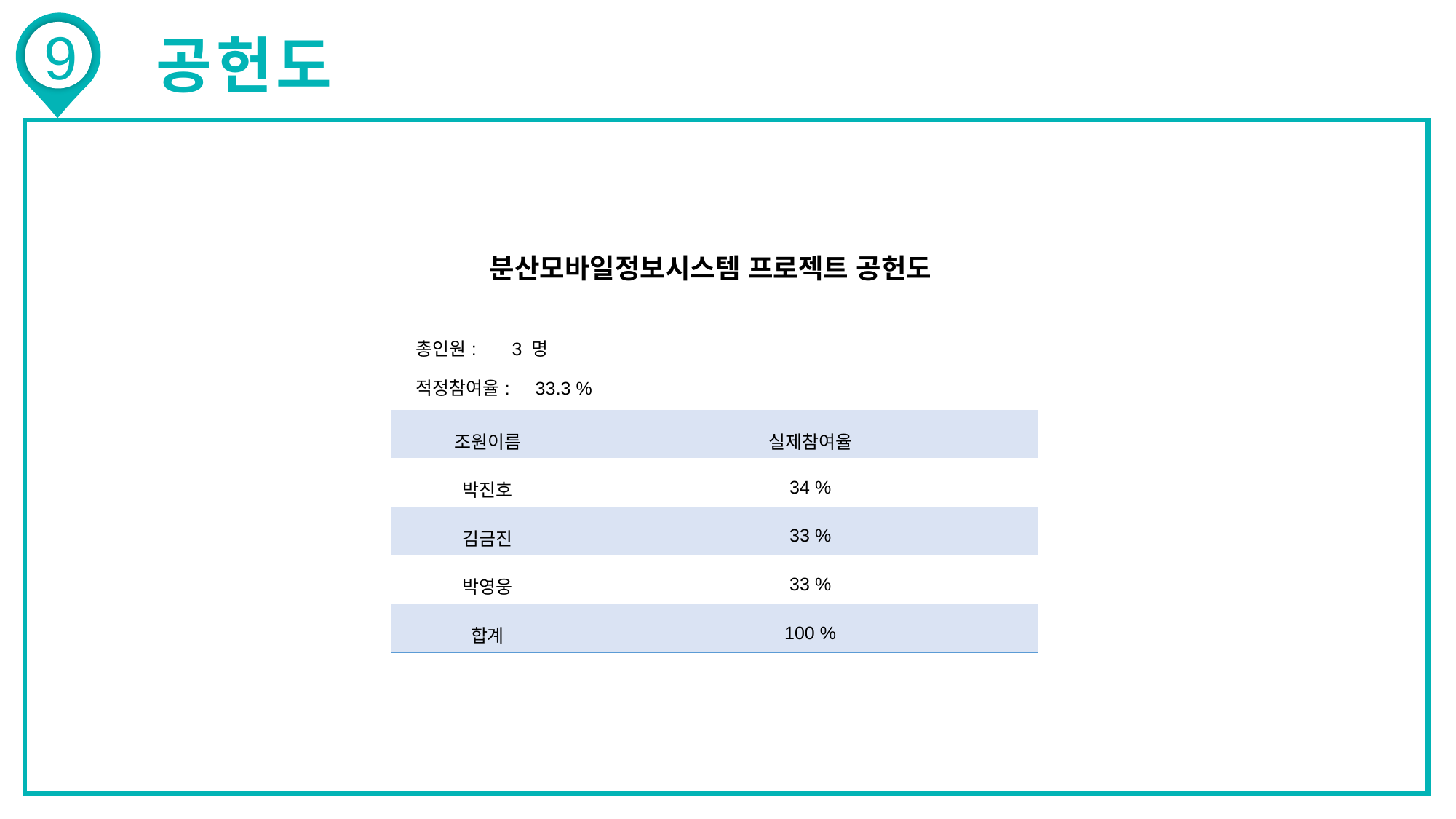

9
공헌도
분산모바일정보시스템 프로젝트 공헌도
| 총인원:       3 명 적정참여율:     33.3 % |  |
| --- | --- |
| 조원이름 | 실제참여율 |
| 박진호 | 34 % |
| 김금진 | 33 % |
| 박영웅 | 33 % |
| 합계 | 100 % |